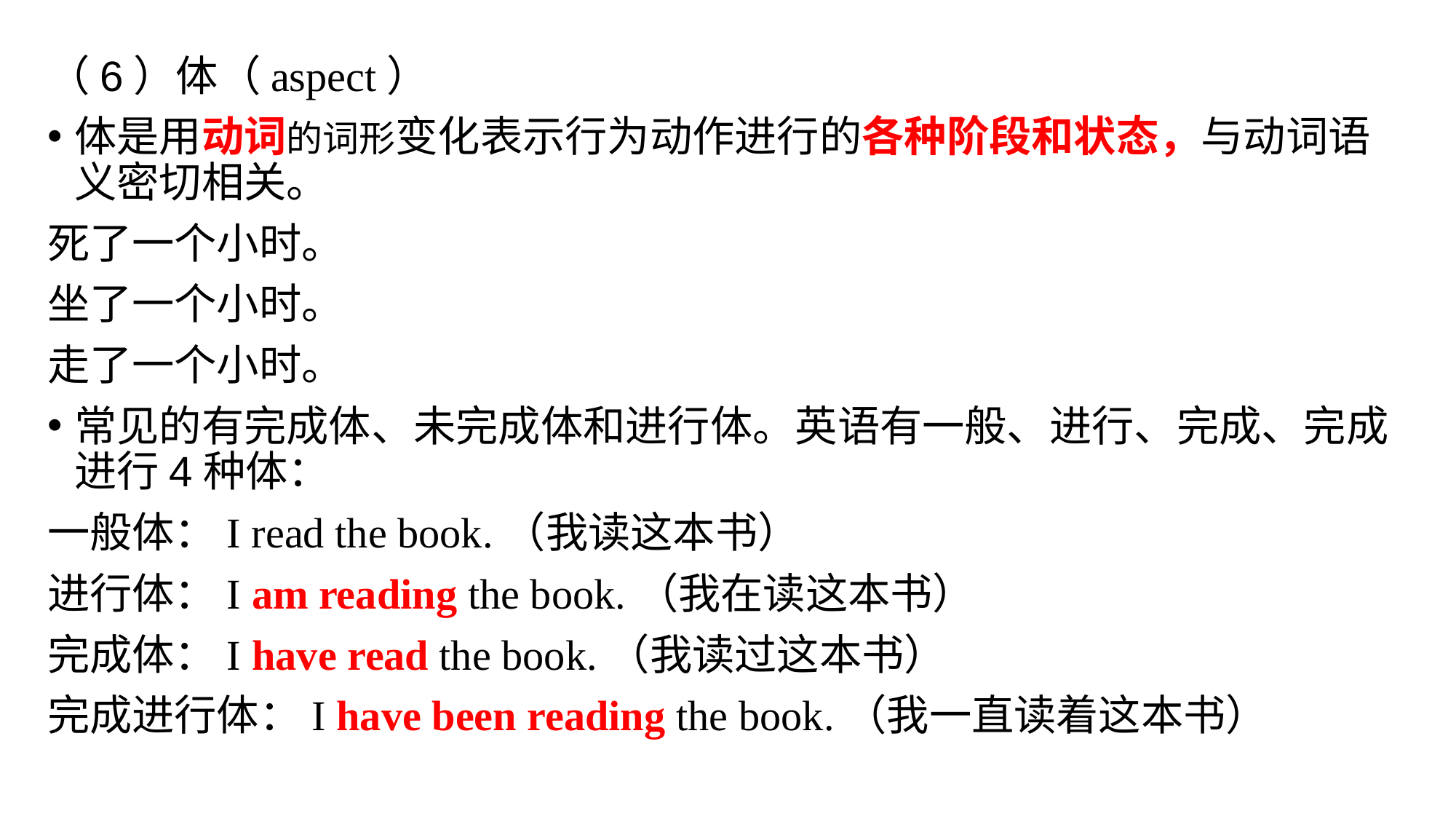

（6）体（aspect）
体是用动词的词形变化表示行为动作进行的各种阶段和状态，与动词语义密切相关。
死了一个小时。
坐了一个小时。
走了一个小时。
常见的有完成体、未完成体和进行体。英语有一般、进行、完成、完成进行4种体：
一般体：I read the book.（我读这本书）
进行体：I am reading the book.（我在读这本书）
完成体：I have read the book.（我读过这本书）
完成进行体：I have been reading the book.（我一直读着这本书）